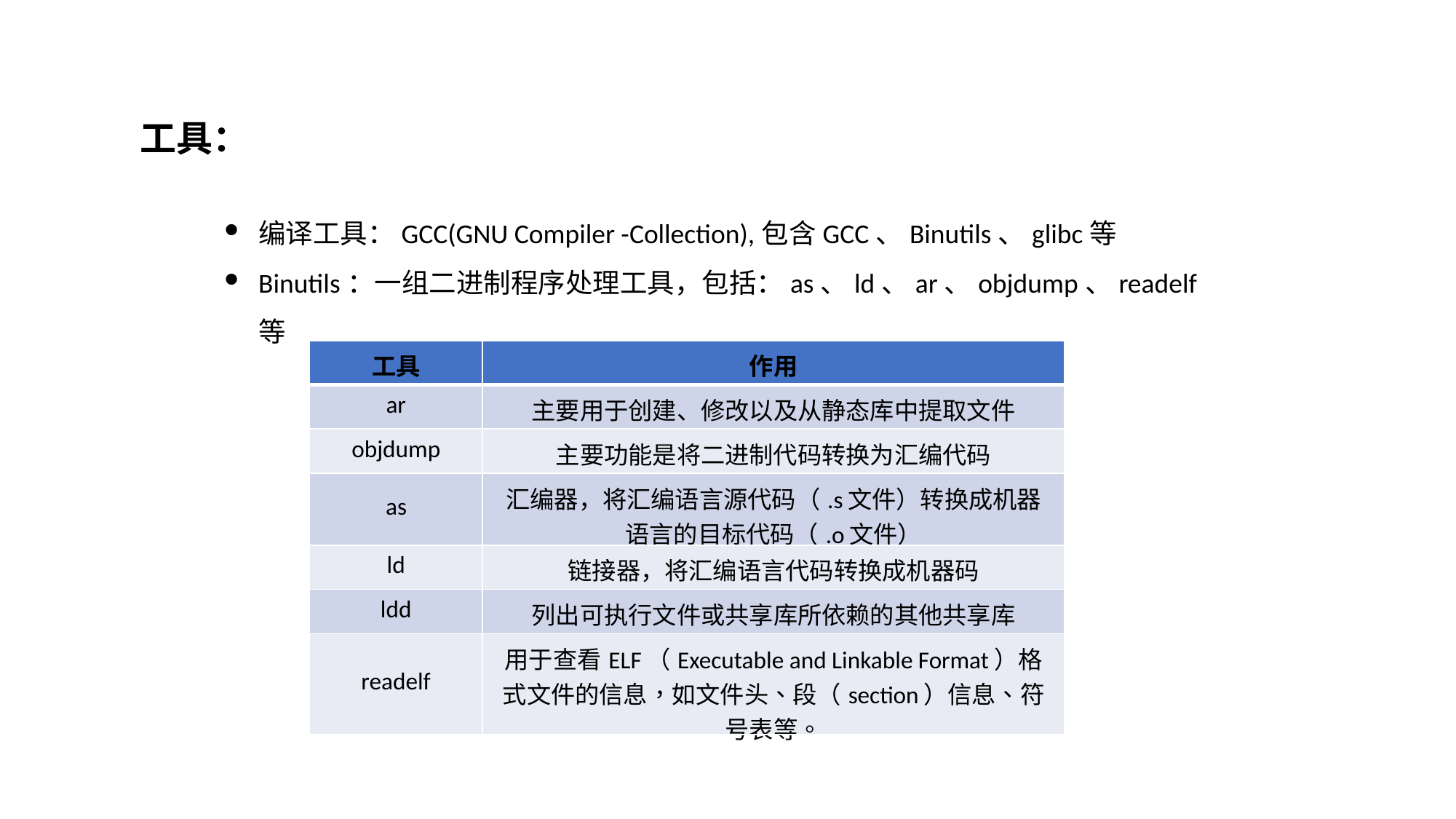

工具：
编译工具：GCC(GNU Compiler -Collection),包含GCC、Binutils、glibc等
Binutils：一组二进制程序处理工具，包括：as、ld、ar、objdump、readelf等
| 工具 | 作用 |
| --- | --- |
| ar | 主要用于创建、修改以及从静态库中提取文件 |
| objdump | 主要功能是将二进制代码转换为汇编代码 |
| as | 汇编器，将汇编语言源代码（.s文件）转换成机器语言的目标代码（.o文件） |
| ld | 链接器，将汇编语言代码转换成机器码 |
| ldd | 列出可执行文件或共享库所依赖的其他共享库 |
| readelf | 用于查看ELF（Executable and Linkable Format）格式文件的信息，如文件头、段（section）信息、符号表等。 |